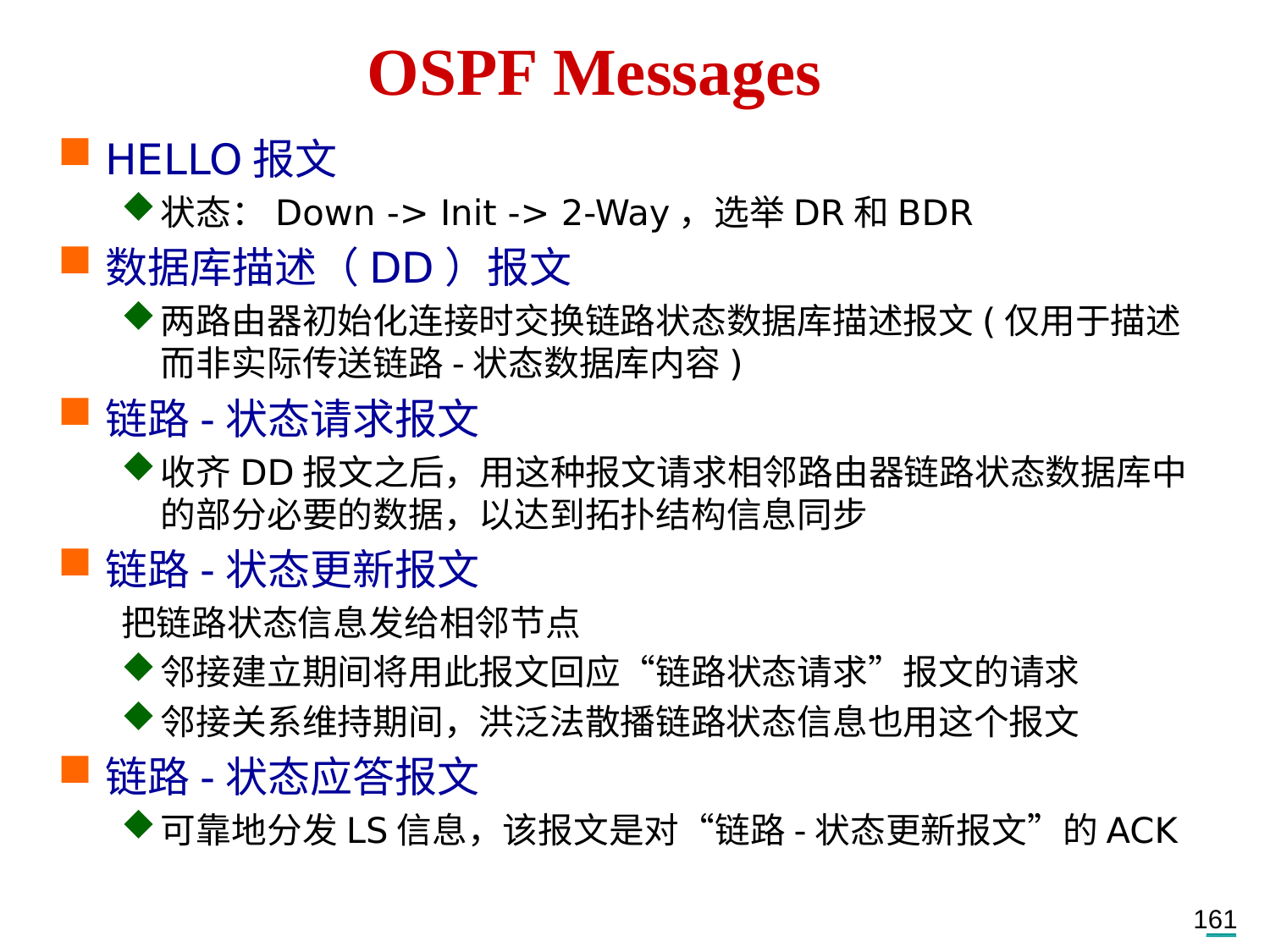

# OSPF Messages
HELLO报文
状态：Down -> Init -> 2-Way，选举DR和BDR
数据库描述（DD）报文
两路由器初始化连接时交换链路状态数据库描述报文(仅用于描述而非实际传送链路-状态数据库内容)
链路-状态请求报文
收齐DD报文之后，用这种报文请求相邻路由器链路状态数据库中的部分必要的数据，以达到拓扑结构信息同步
链路-状态更新报文
把链路状态信息发给相邻节点
邻接建立期间将用此报文回应“链路状态请求”报文的请求
邻接关系维持期间，洪泛法散播链路状态信息也用这个报文
链路-状态应答报文
可靠地分发LS信息，该报文是对“链路-状态更新报文”的ACK